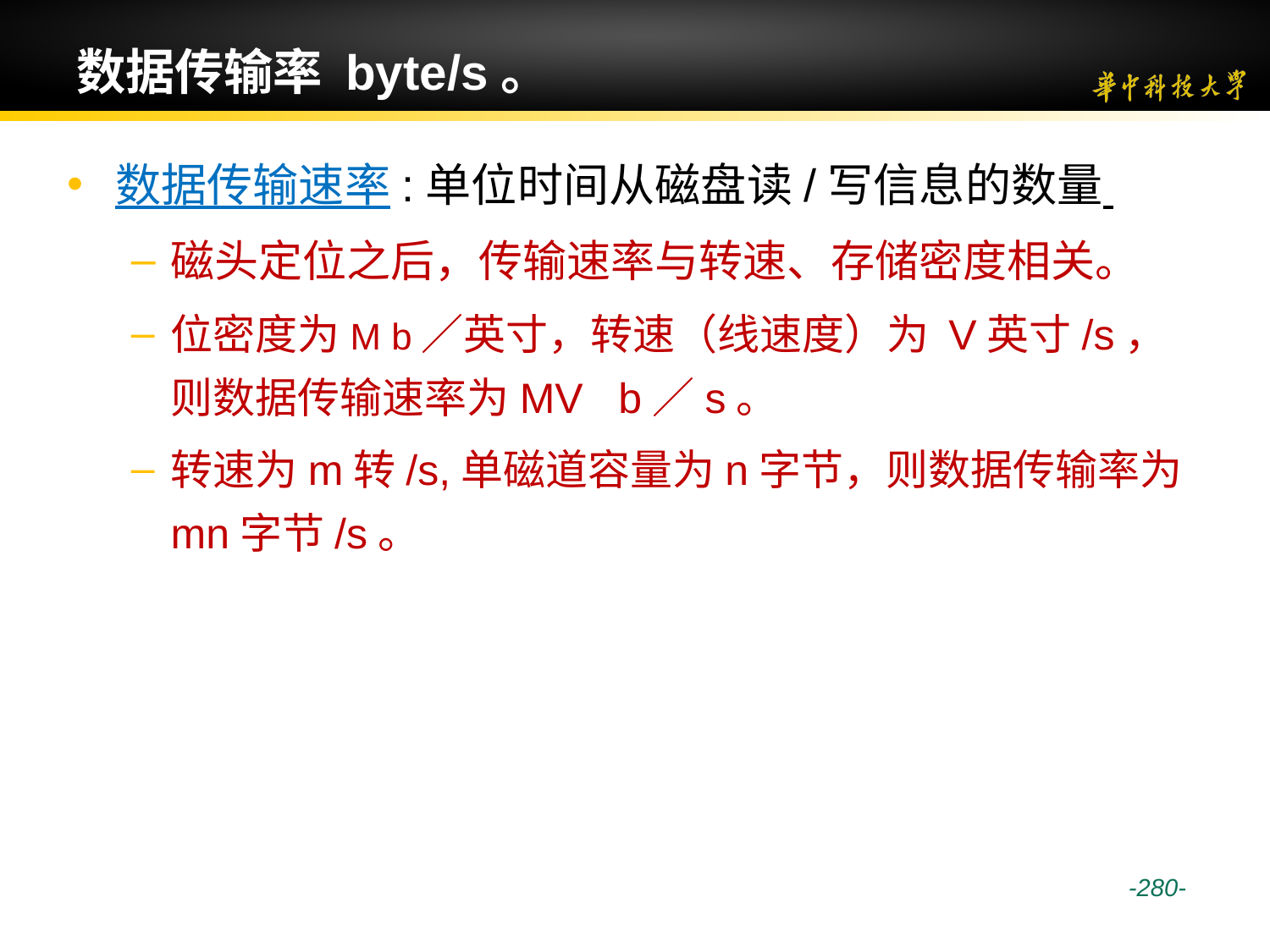

# 数据传输率 byte/s。
数据传输速率:单位时间从磁盘读/写信息的数量
磁头定位之后，传输速率与转速、存储密度相关。
位密度为M b／英寸，转速（线速度）为 V英寸/s，则数据传输速率为MV   b／s。
转速为m转/s,单磁道容量为n字节，则数据传输率为mn字节/s。

 -280-